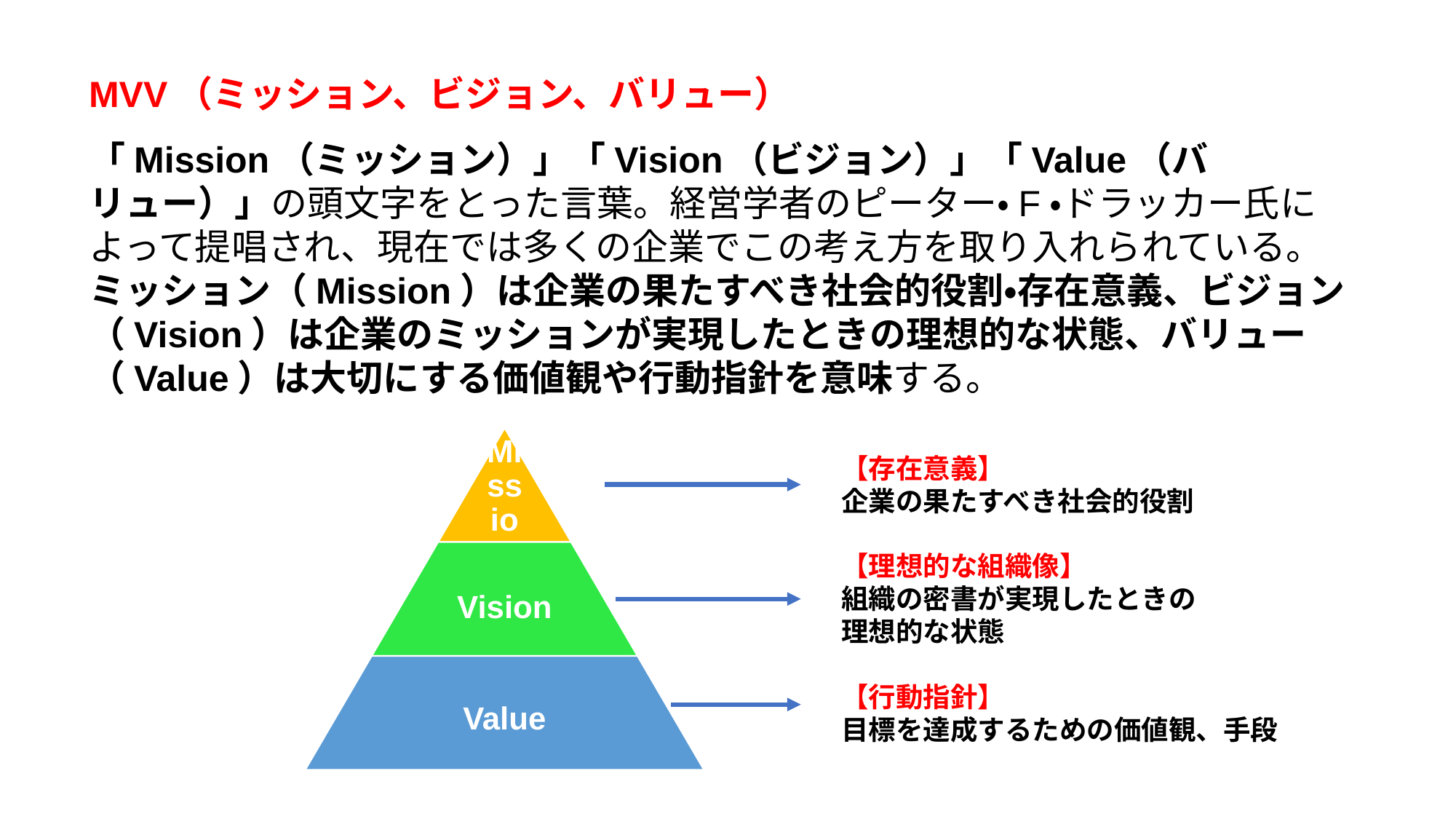

MVV（ミッション、ビジョン、バリュー）

「Mission（ミッション）」「Vision（ビジョン）」「Value（バリュー）」の頭文字をとった言葉。経営学者のピーター・F・ドラッカー氏によって提唱され、現在では多くの企業でこの考え方を取り入れられている。
ミッション（Mission）は企業の果たすべき社会的役割・存在意義、ビジョン（Vision）は企業のミッションが実現したときの理想的な状態、バリュー（Value）は大切にする価値観や行動指針を意味する。
Mission
Vision
Value
【存在意義】
企業の果たすべき社会的役割
【理想的な組織像】
組織の密書が実現したときの
理想的な状態
【行動指針】
目標を達成するための価値観、手段